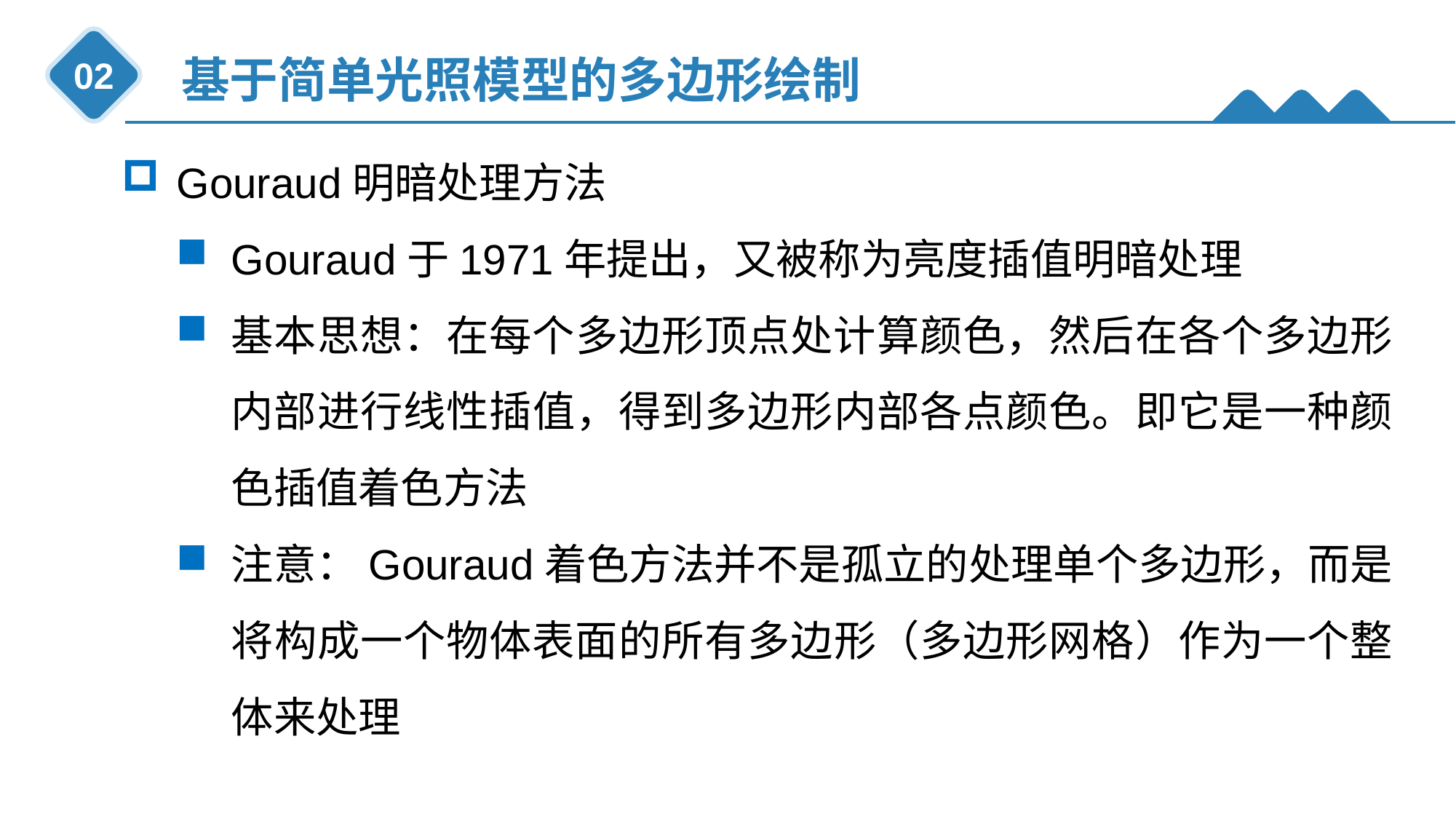

基于简单光照模型的多边形绘制
02

Gouraud明暗处理方法
Gouraud于1971年提出，又被称为亮度插值明暗处理
基本思想：在每个多边形顶点处计算颜色，然后在各个多边形内部进行线性插值，得到多边形内部各点颜色。即它是一种颜色插值着色方法
注意：Gouraud着色方法并不是孤立的处理单个多边形，而是将构成一个物体表面的所有多边形（多边形网格）作为一个整体来处理